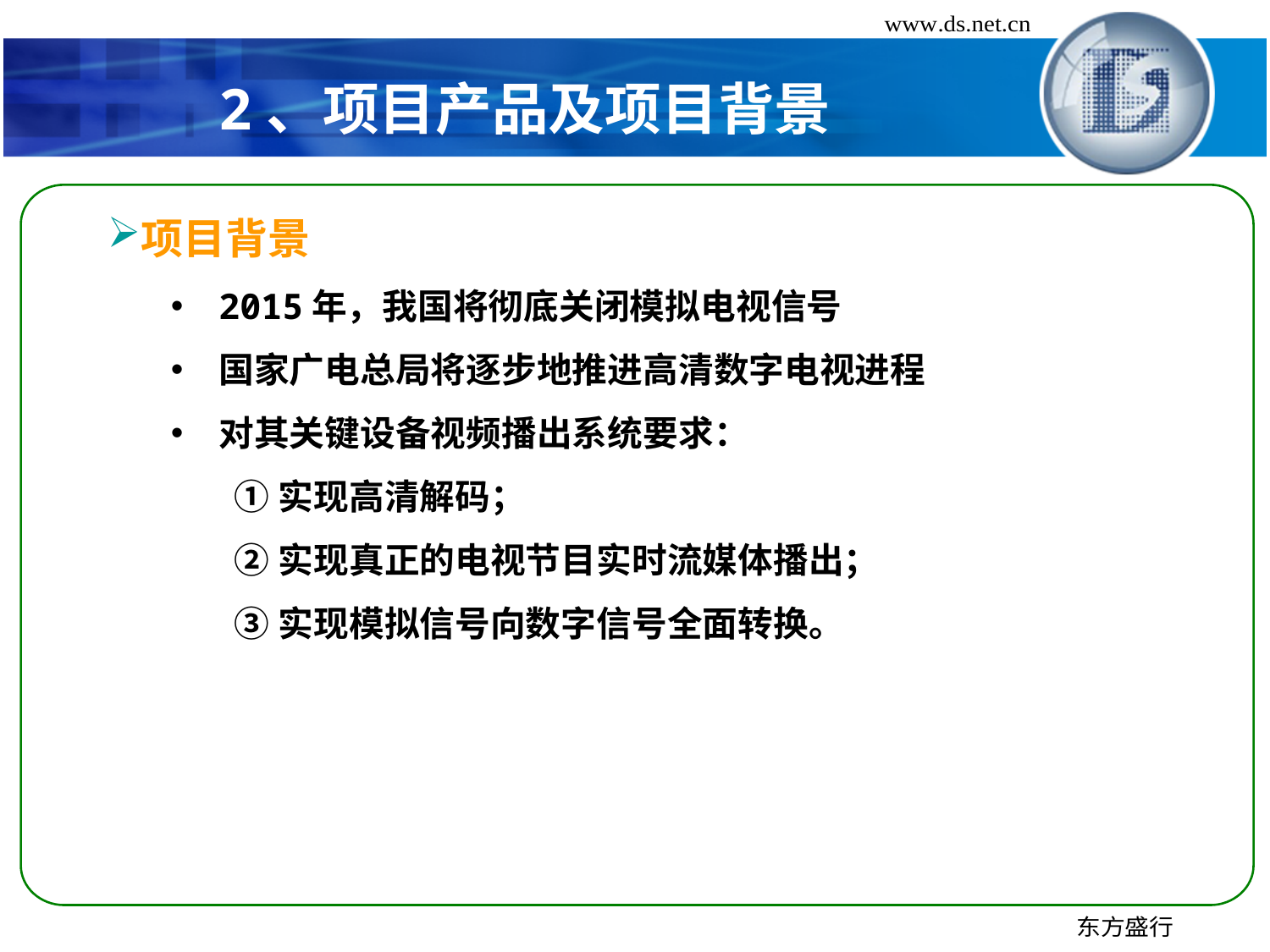

# 2、项目产品及项目背景
项目背景
2015年，我国将彻底关闭模拟电视信号
国家广电总局将逐步地推进高清数字电视进程
对其关键设备视频播出系统要求：
①实现高清解码；
②实现真正的电视节目实时流媒体播出；
③实现模拟信号向数字信号全面转换。